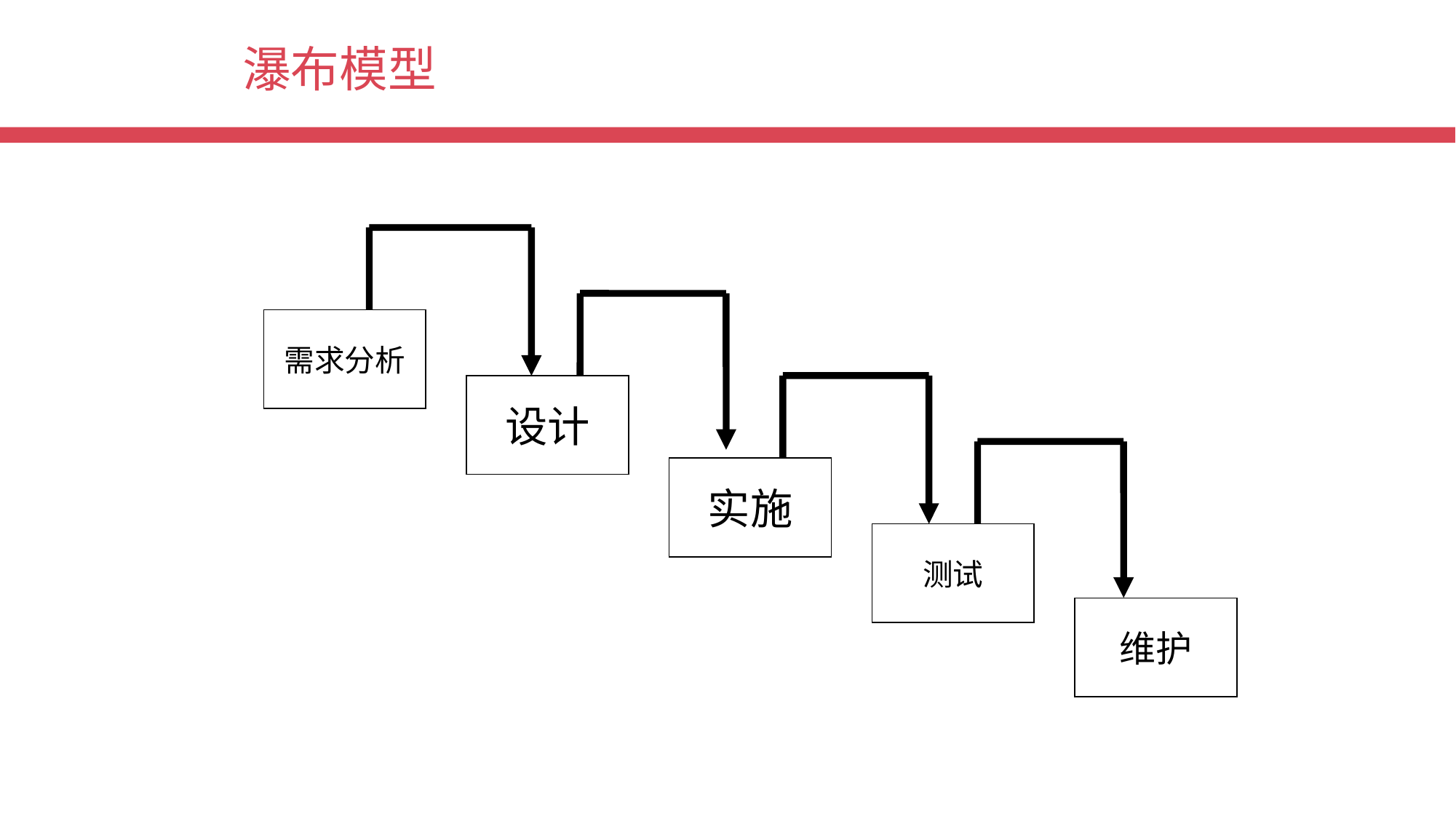

# 瀑布模型

需求分析

设计

实施
测试

维护

67